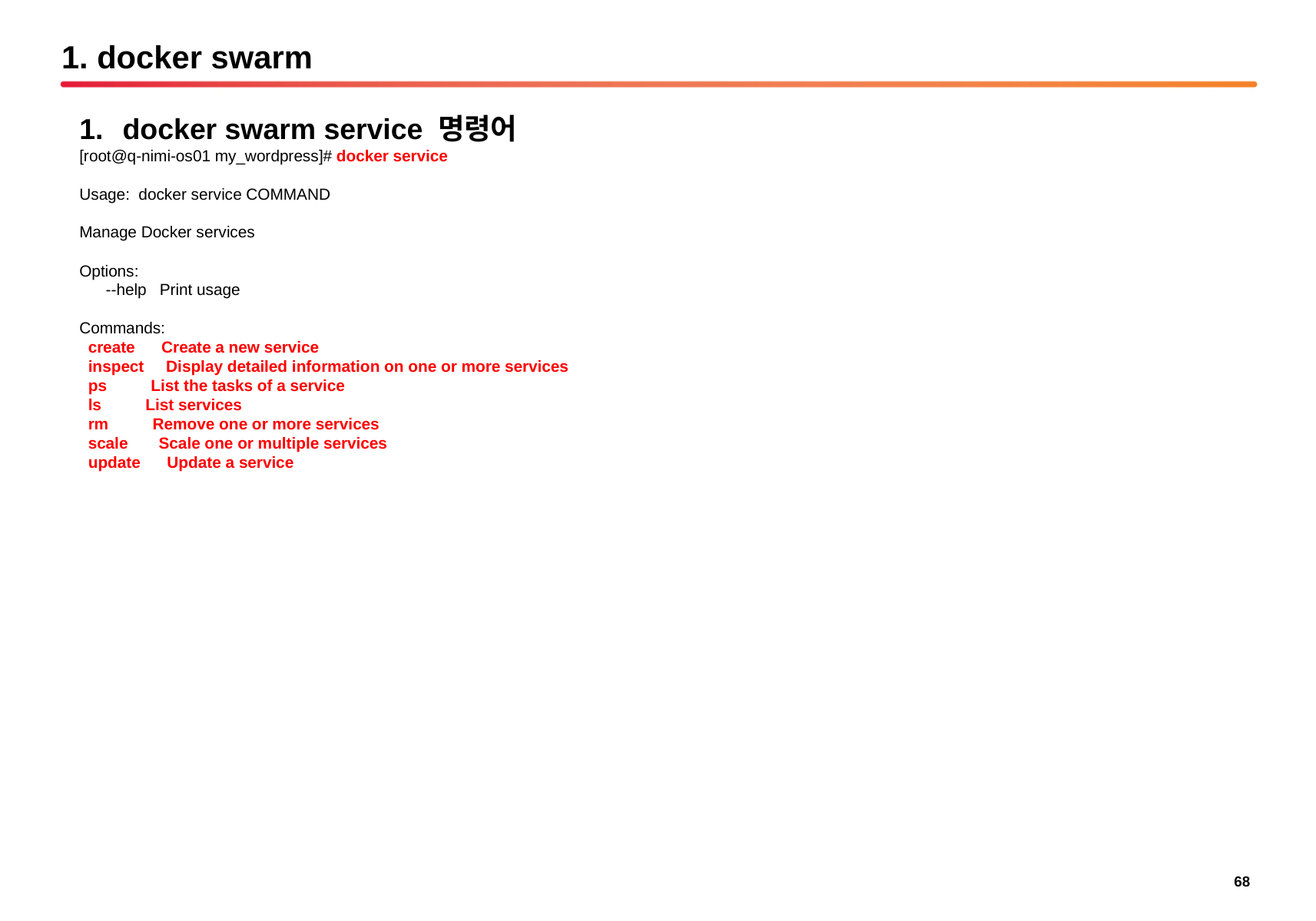

# 1. docker swarm
docker swarm service 명령어
[root@q-nimi-os01 my_wordpress]# docker service

Usage:  docker service COMMAND

Manage Docker services

Options:
      --help   Print usage

Commands:
  create      Create a new service
  inspect     Display detailed information on one or more services
  ps          List the tasks of a service
  ls          List services
  rm          Remove one or more services
  scale       Scale one or multiple services
  update      Update a service